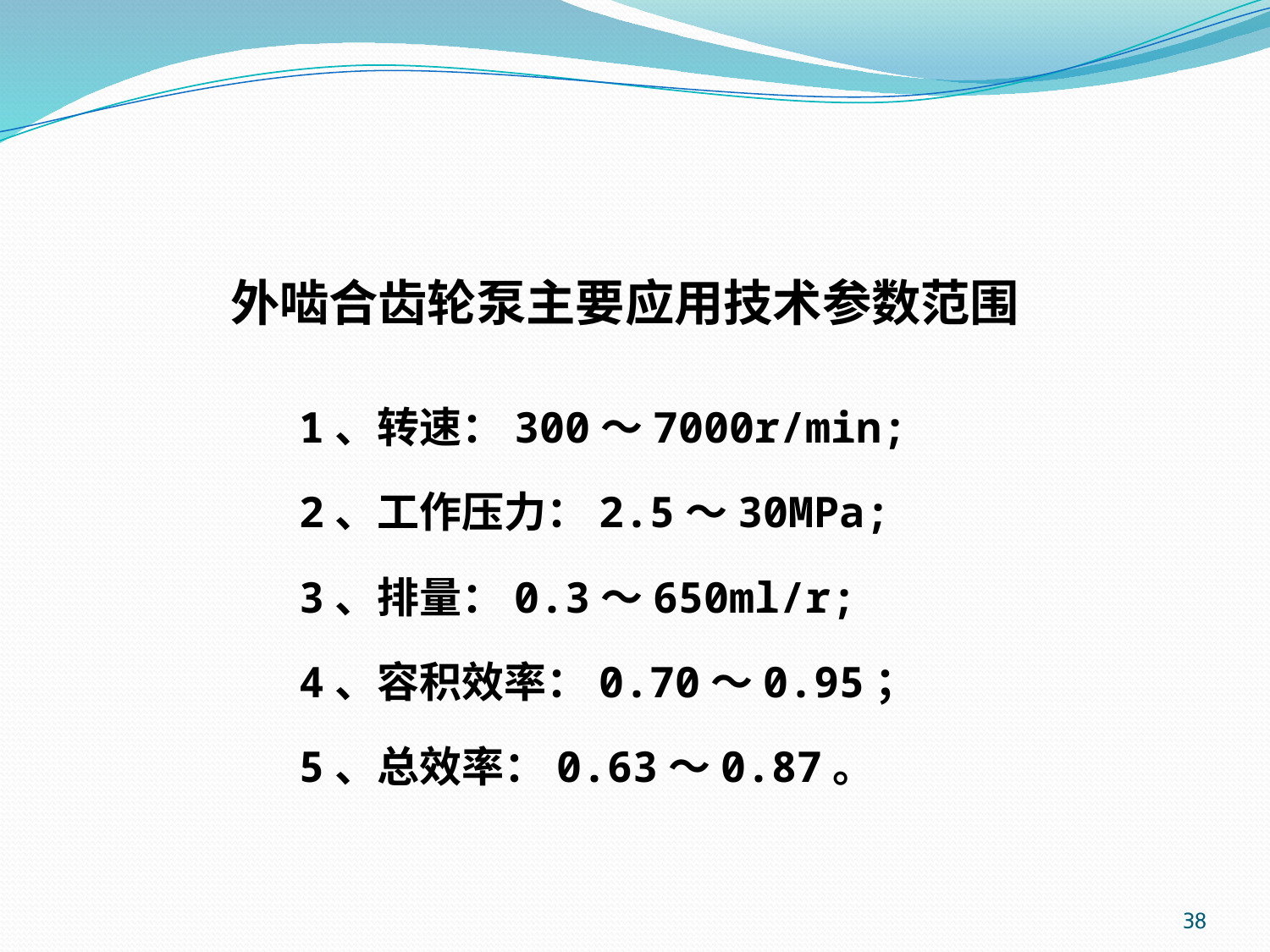

外啮合齿轮泵主要应用技术参数范围
    1、转速：300～7000r/min;
    2、工作压力：2.5～30MPa;
    3、排量：0.3～650ml/r;
    4、容积效率：0.70～0.95；
    5、总效率：0.63～0.87。

38